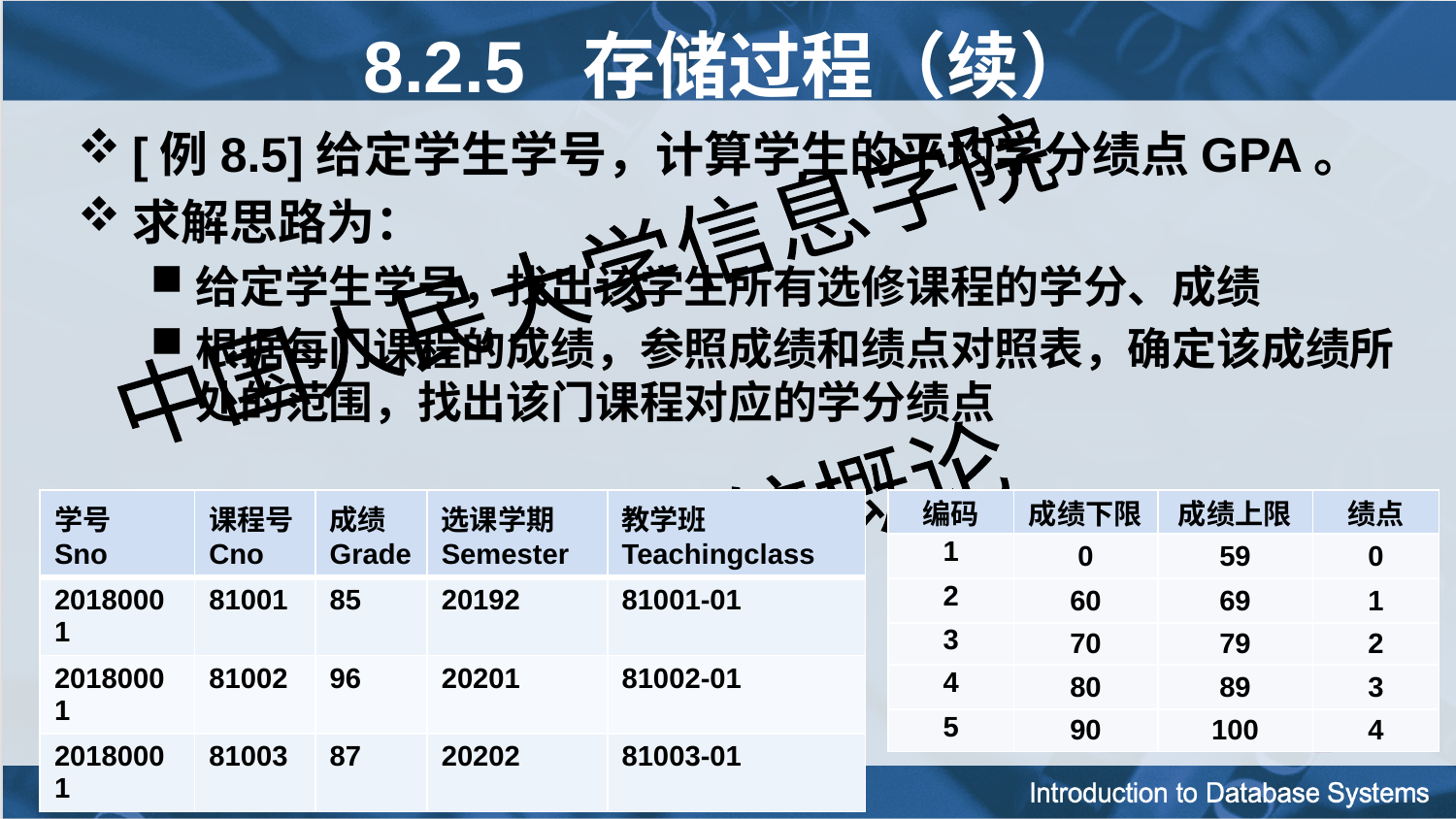

8.2.5  存储过程（续）
[例8.5]给定学生学号，计算学生的平均学分绩点GPA。
求解思路为：
给定学生学号，找出该学生所有选修课程的学分、成绩
根据每门课程的成绩，参照成绩和绩点对照表，确定该成绩所处的范围，找出该门课程对应的学分绩点

| 学号 Sno | 课程号Cno | 成绩Grade | 选课学期 Semester | 教学班 Teachingclass |
| --- | --- | --- | --- | --- |
| 20180001 | 81001 | 85 | 20192 | 81001-01 |
| 20180001 | 81002 | 96 | 20201 | 81002-01 |
| 20180001 | 81003 | 87 | 20202 | 81003-01 |
| 编码 | 成绩下限 | 成绩上限 | 绩点 |
| --- | --- | --- | --- |
| 1 | 0 | 59 | 0 |
| 2 | 60 | 69 | 1 |
| 3 | 70 | 79 | 2 |
| 4 | 80 | 89 | 3 |
| 5 | 90 | 100 | 4 |